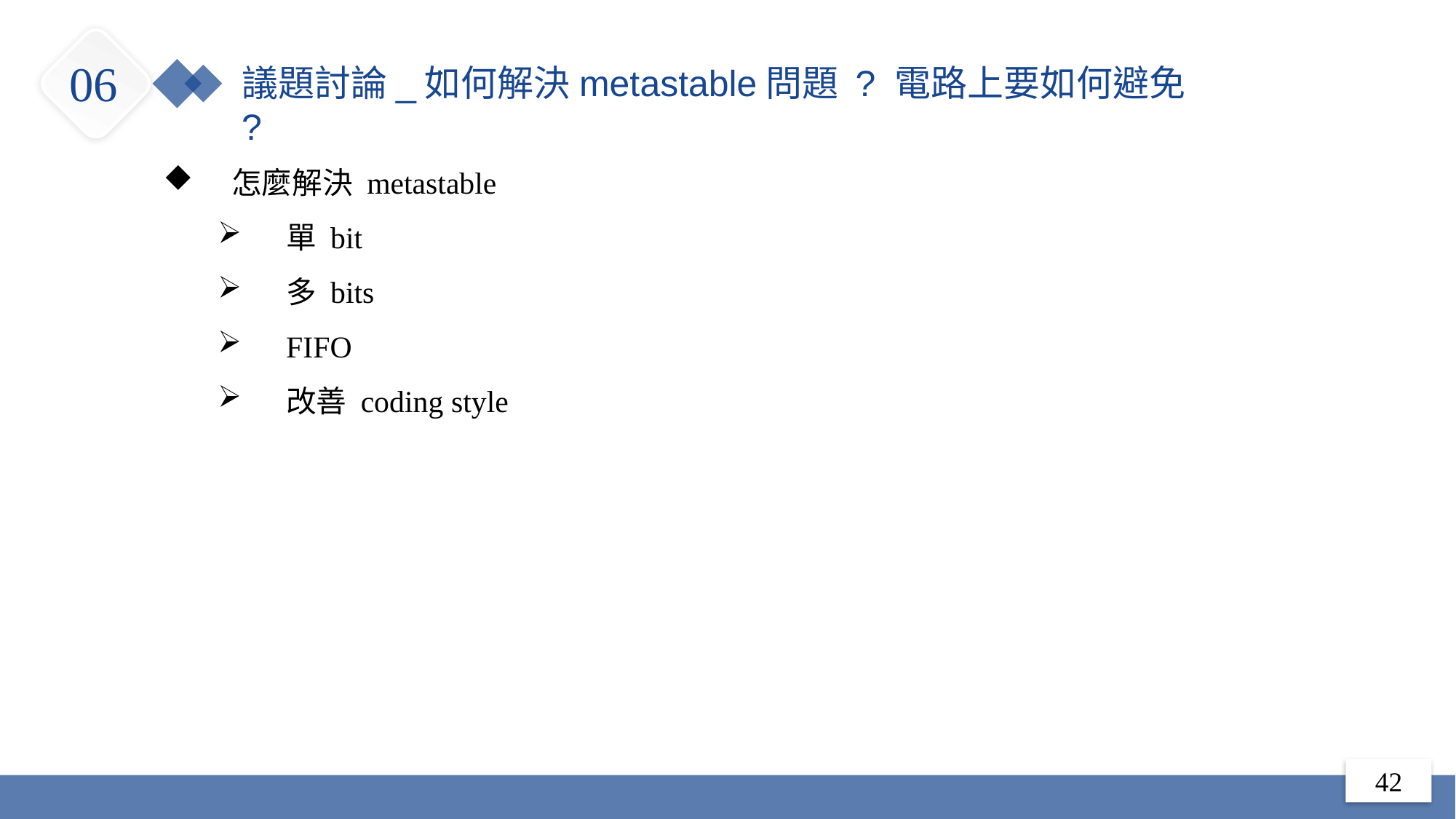

06
議題討論_如何解決metastable問題 ? 電路上要如何避免 ?

怎麼解決 metastable
單 bit
多 bits
FIFO
改善 coding style
42